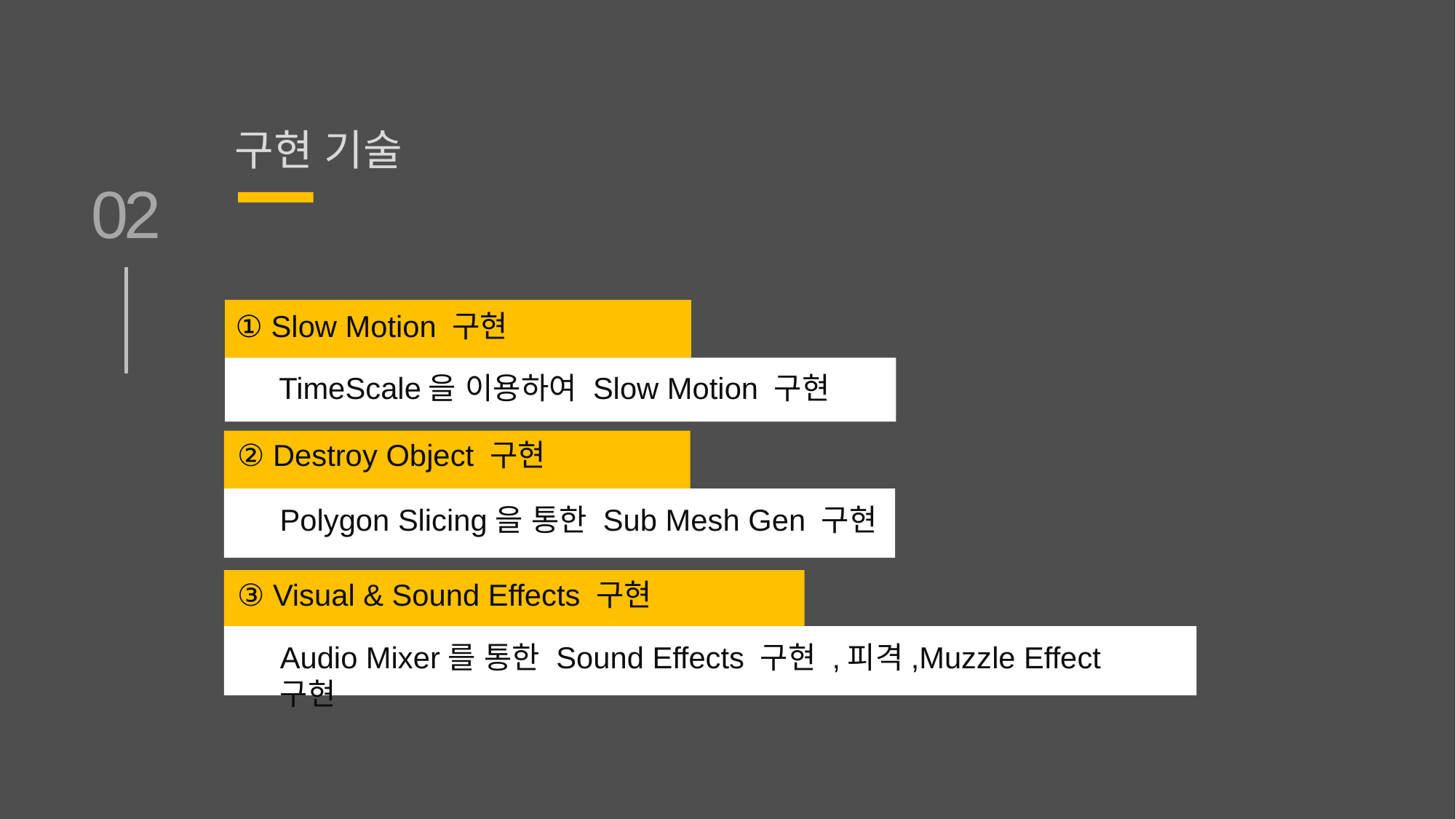

구현 기술
02

① Slow Motion 구현

TimeScale을 이용하여 Slow Motion 구현

② Destroy Object 구현

Polygon Slicing을 통한 Sub Mesh Gen 구현

③ Visual & Sound Effects 구현

Audio Mixer를 통한 Sound Effects 구현 ,피격,Muzzle Effect 구현